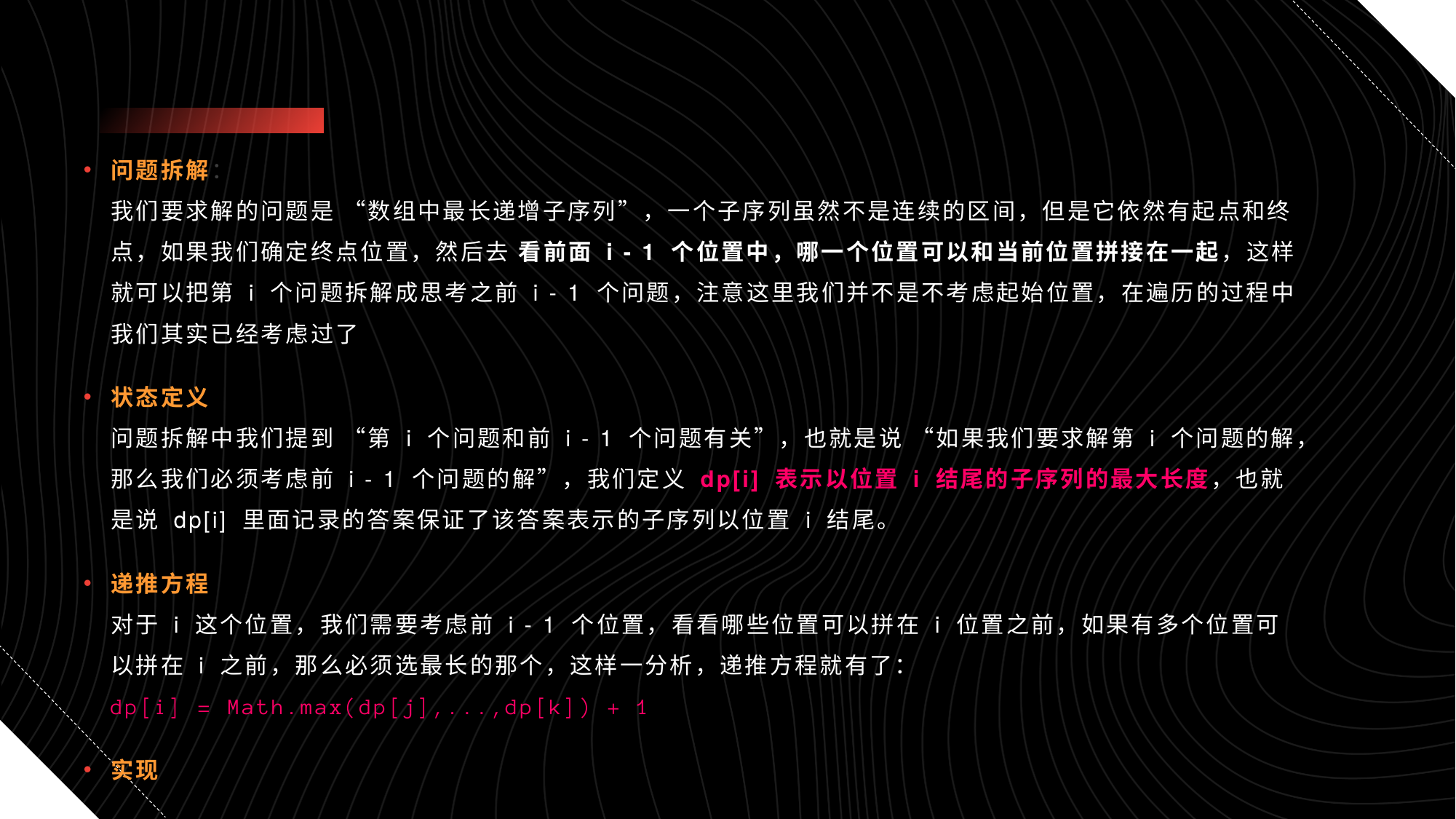

问题拆解：
我们要求解的问题是 “数组中最长递增子序列”，一个子序列虽然不是连续的区间，但是它依然有起点和终点，如果我们确定终点位置，然后去 看前面 i - 1 个位置中，哪一个位置可以和当前位置拼接在一起，这样就可以把第 i 个问题拆解成思考之前 i - 1 个问题，注意这里我们并不是不考虑起始位置，在遍历的过程中我们其实已经考虑过了
状态定义
问题拆解中我们提到 “第 i 个问题和前 i - 1 个问题有关”，也就是说 “如果我们要求解第 i 个问题的解，那么我们必须考虑前 i - 1 个问题的解”，我们定义 dp[i] 表示以位置 i 结尾的子序列的最大长度，也就是说 dp[i] 里面记录的答案保证了该答案表示的子序列以位置 i 结尾。
递推方程
对于 i 这个位置，我们需要考虑前 i - 1 个位置，看看哪些位置可以拼在 i 位置之前，如果有多个位置可以拼在 i 之前，那么必须选最长的那个，这样一分析，递推方程就有了：dp[i] = Math.max(dp[j],...,dp[k]) + 1
实现